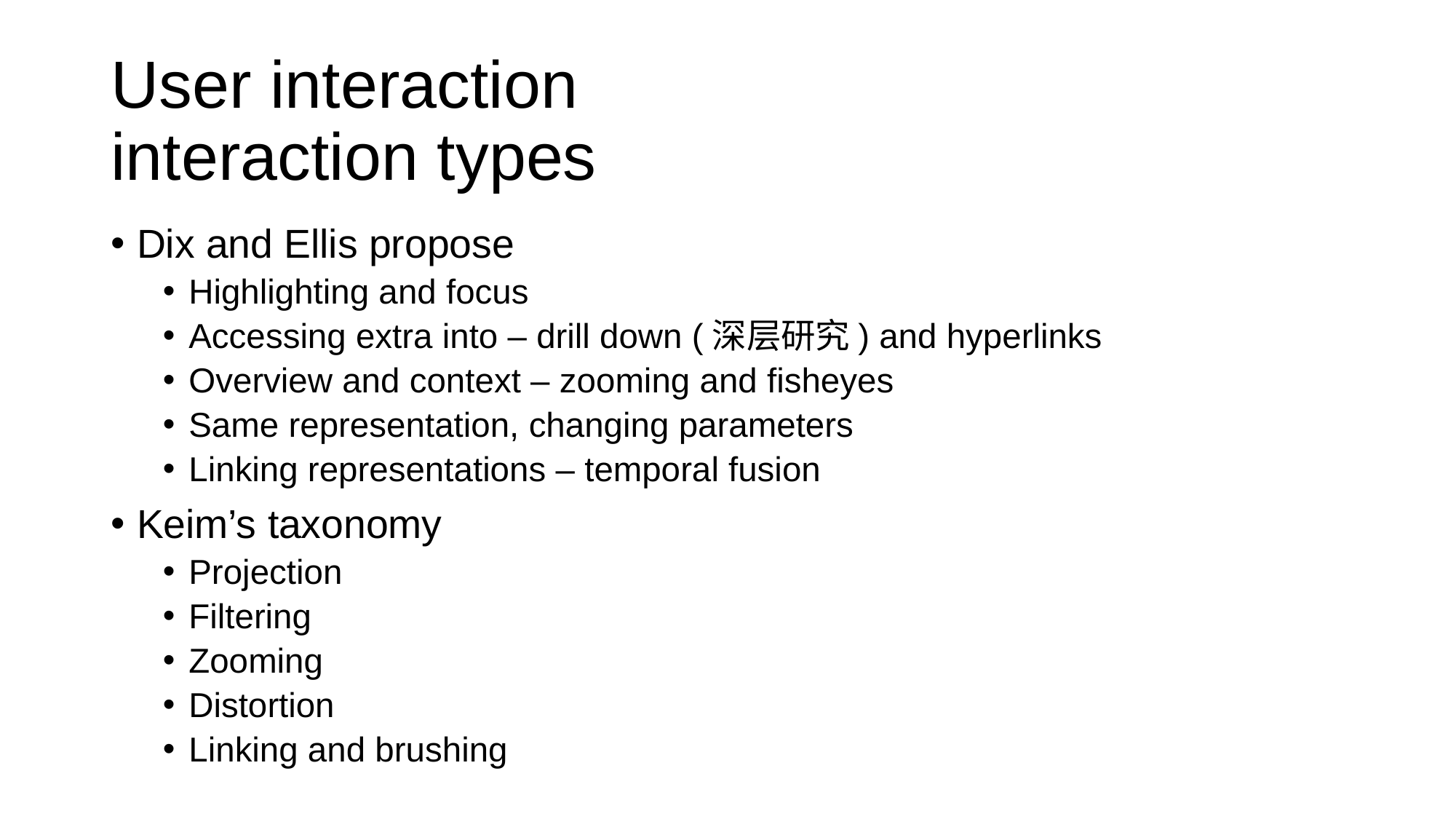

# User interaction interaction types
Dix and Ellis propose
Highlighting and focus
Accessing extra into – drill down (深层研究) and hyperlinks
Overview and context – zooming and fisheyes
Same representation, changing parameters
Linking representations – temporal fusion
Keim’s taxonomy
Projection
Filtering
Zooming
Distortion
Linking and brushing